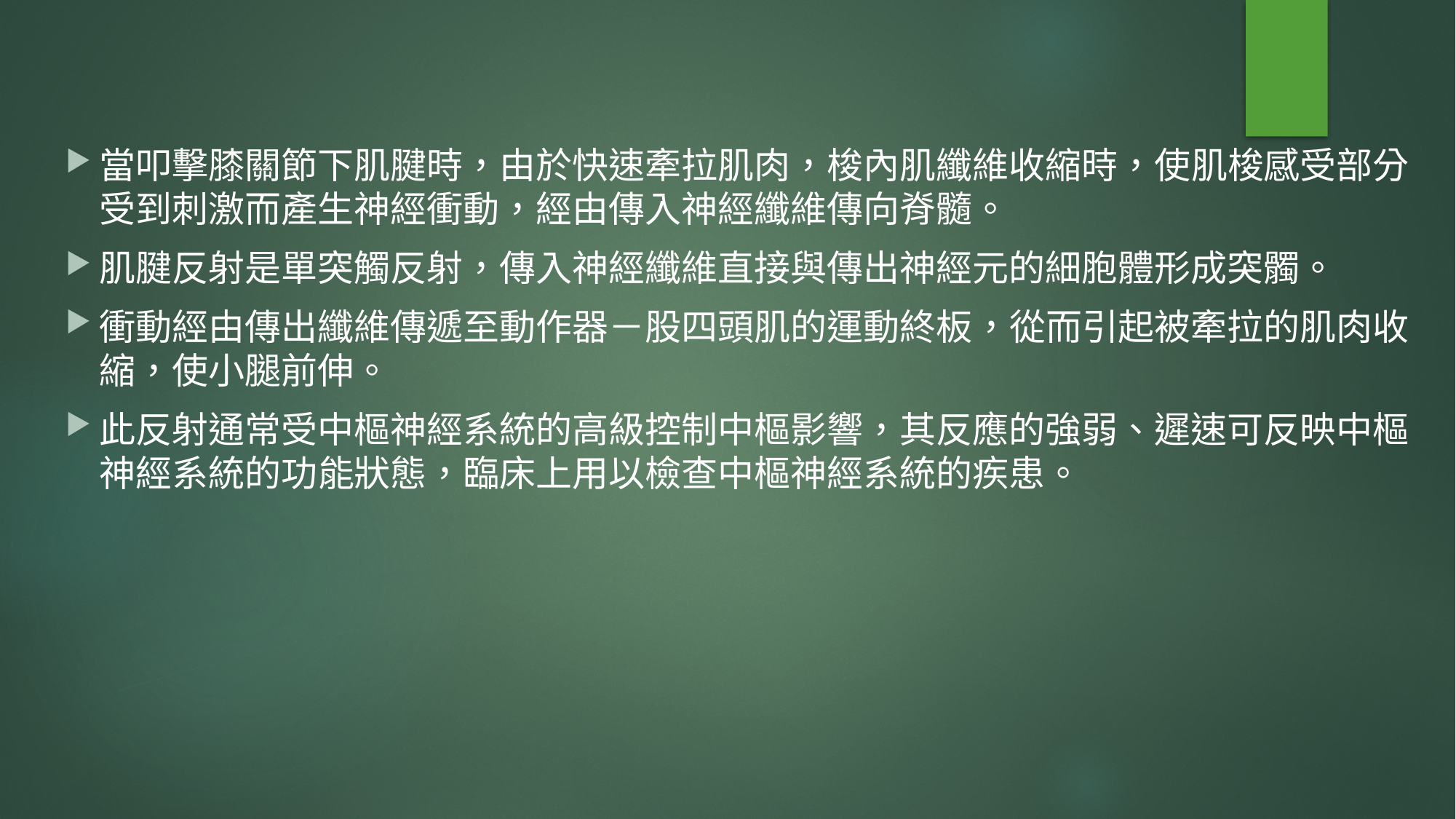

當叩擊膝關節下肌腱時，由於快速牽拉肌肉，梭內肌纖維收縮時，使肌梭感受部分受到刺激而產生神經衝動，經由傳入神經纖維傳向脊髓。
肌腱反射是單突觸反射，傳入神經纖維直接與傳出神經元的細胞體形成突髑。
衝動經由傳出纖維傳遞至動作器－股四頭肌的運動終板，從而引起被牽拉的肌肉收縮，使小腿前伸。
此反射通常受中樞神經系統的高級控制中樞影響，其反應的強弱、遲速可反映中樞神經系統的功能狀態，臨床上用以檢查中樞神經系統的疾患。